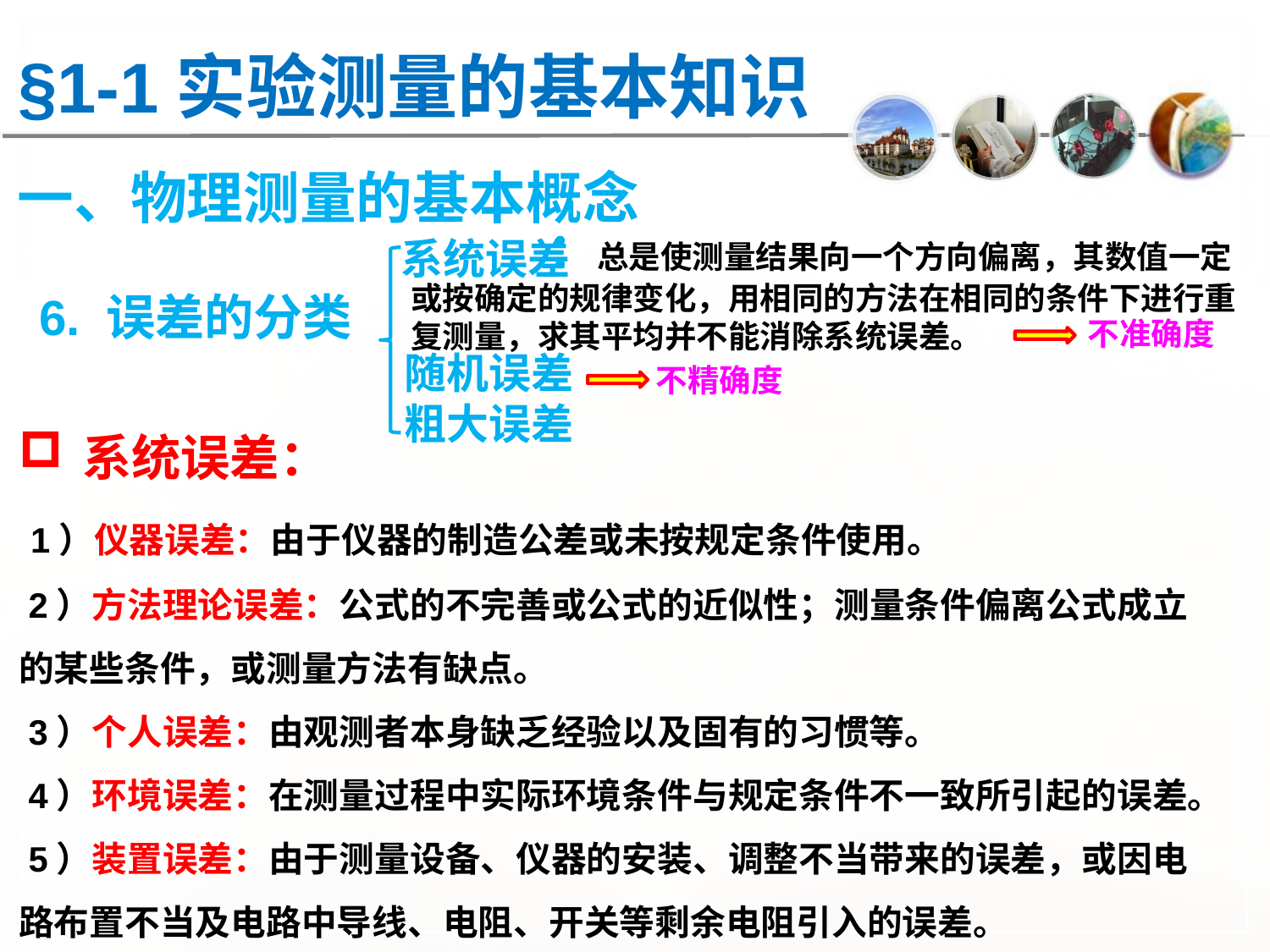

§1-1实验测量的基本知识
一、物理测量的基本概念
                  ：总是使测量结果向一个方向偏离，其数值一定或按确定的规律变化，用相同的方法在相同的条件下进行重复测量，求其平均并不能消除系统误差。
系统误差
   6. 误差的分类

不准确度

随机误差
粗大误差
不精确度

系统误差：
 1）仪器误差：由于仪器的制造公差或未按规定条件使用。
 2）方法理论误差：公式的不完善或公式的近似性；测量条件偏离公式成立的某些条件，或测量方法有缺点。
 3）个人误差：由观测者本身缺乏经验以及固有的习惯等。
 4）环境误差：在测量过程中实际环境条件与规定条件不一致所引起的误差。
 5）装置误差：由于测量设备、仪器的安装、调整不当带来的误差，或因电路布置不当及电路中导线、电阻、开关等剩余电阻引入的误差。